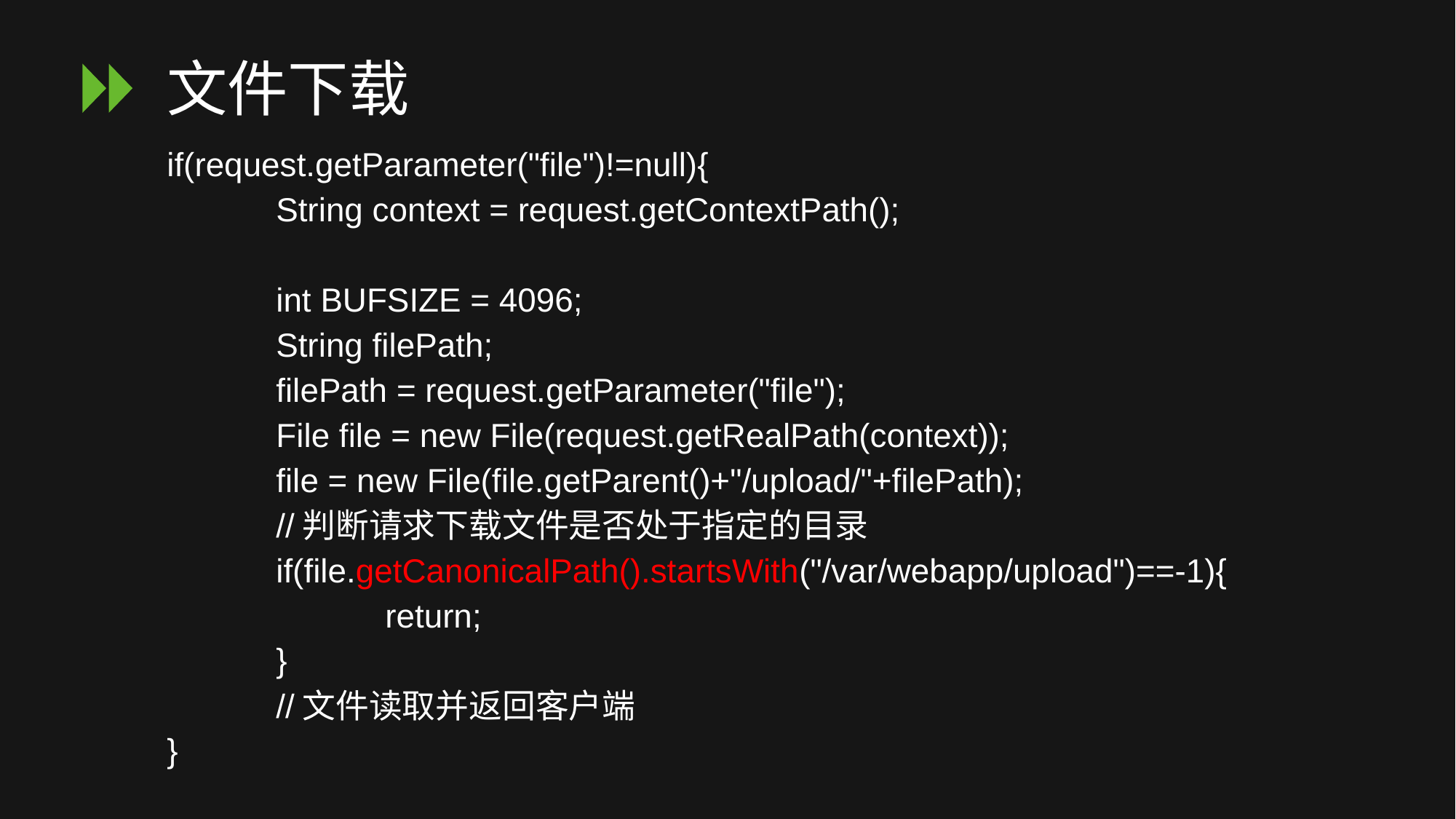

# 文件下载
if(request.getParameter("file")!=null){
	String context = request.getContextPath();

	int BUFSIZE = 4096;
	String filePath;
	filePath = request.getParameter("file");
	File file = new File(request.getRealPath(context));
	file = new File(file.getParent()+"/upload/"+filePath);
	//判断请求下载文件是否处于指定的目录
	if(file.getCanonicalPath().startsWith("/var/webapp/upload")==-1){
		return;
	}
	//文件读取并返回客户端
}